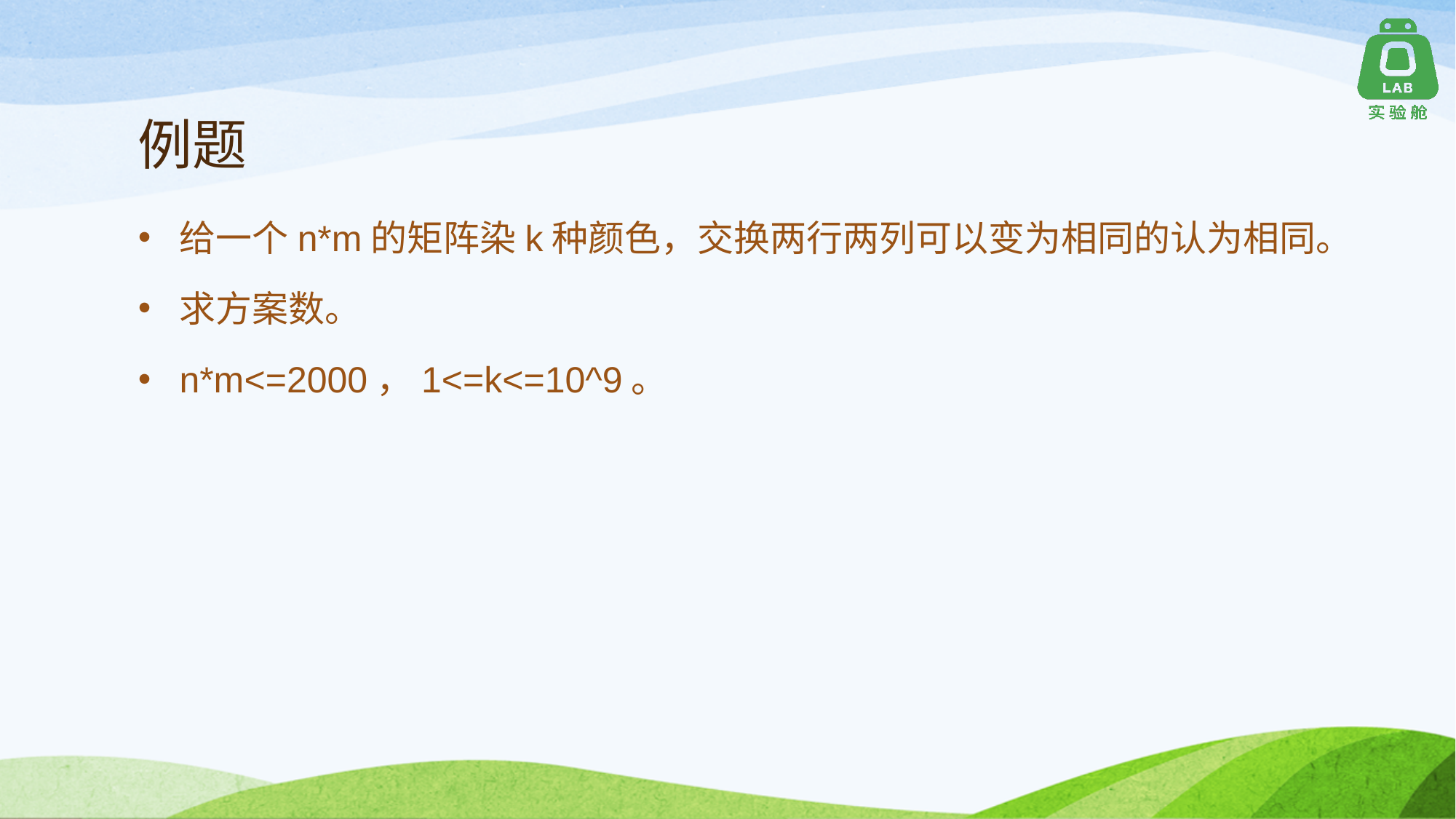

# 例题
给一个n*m的矩阵染k种颜色，交换两行两列可以变为相同的认为相同。
求方案数。
n*m<=2000，1<=k<=10^9。